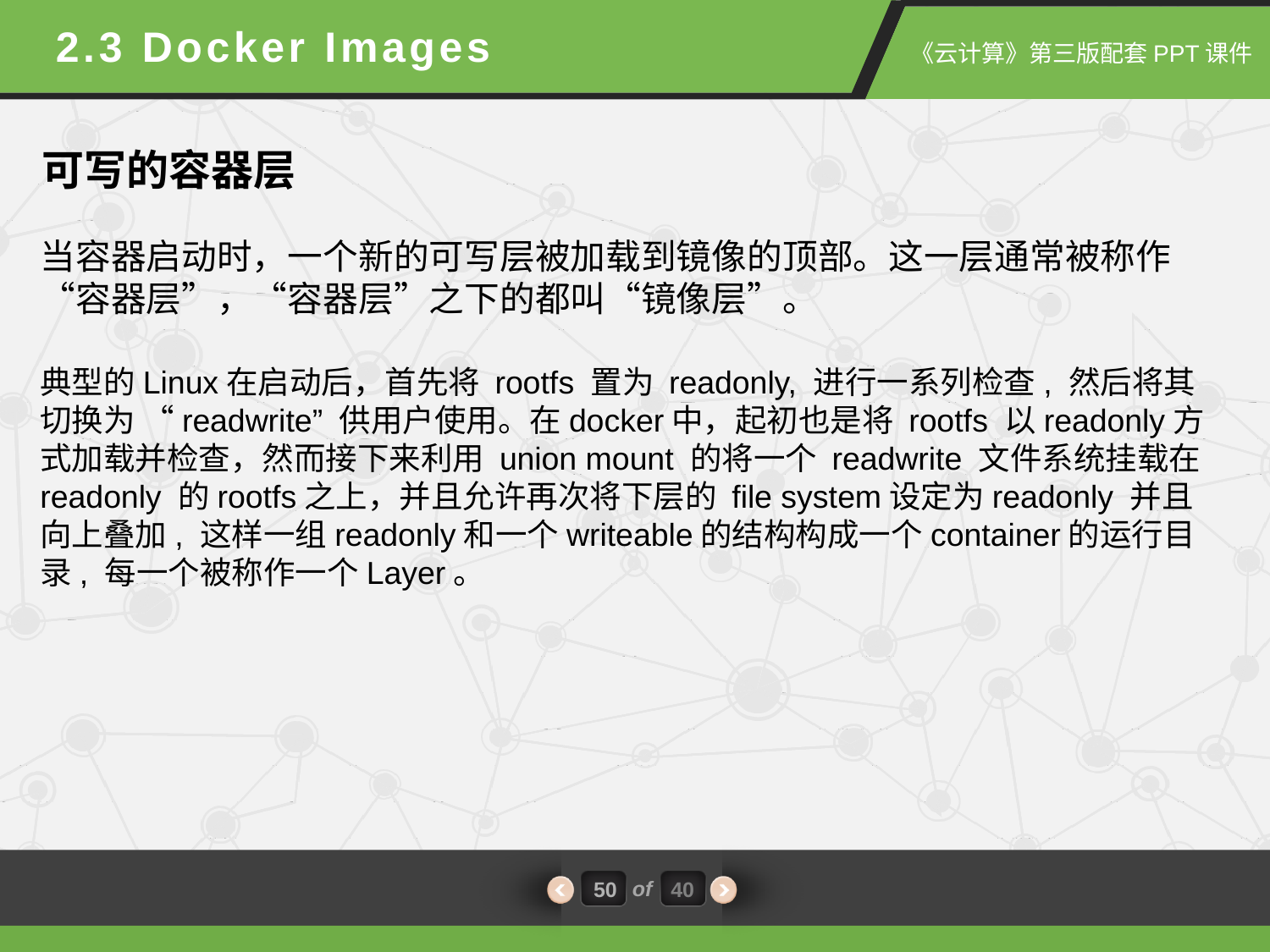

2.3 Docker Images
可写的容器层
当容器启动时，一个新的可写层被加载到镜像的顶部。这一层通常被称作“容器层”，“容器层”之下的都叫“镜像层”。
典型的Linux在启动后，首先将 rootfs 置为 readonly, 进行一系列检查, 然后将其切换为 “readwrite” 供用户使用。在docker中，起初也是将 rootfs 以readonly方式加载并检查，然而接下来利用 union mount 的将一个 readwrite 文件系统挂载在 readonly 的rootfs之上，并且允许再次将下层的 file system设定为readonly 并且向上叠加, 这样一组readonly和一个writeable的结构构成一个container的运行目录, 每一个被称作一个Layer。
50